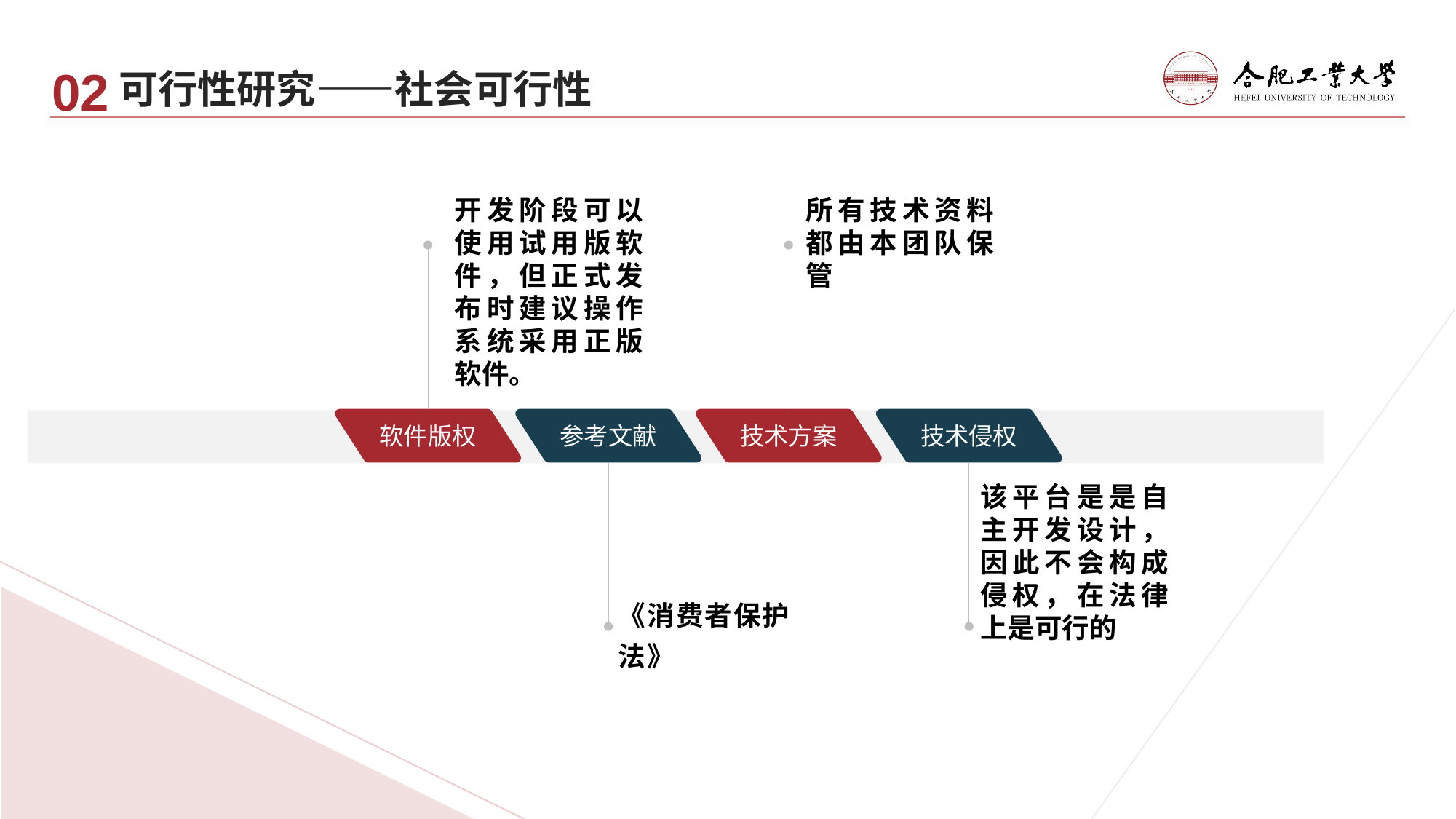

02
可行性研究——社会可行性
开发阶段可以使用试用版软件，但正式发布时建议操作系统采用正版软件。
所有技术资料都由本团队保管

软件版权
参考文献
技术方案
技术侵权

该平台是是自主开发设计，因此不会构成侵权，在法律上是可行的

《消费者保护法》